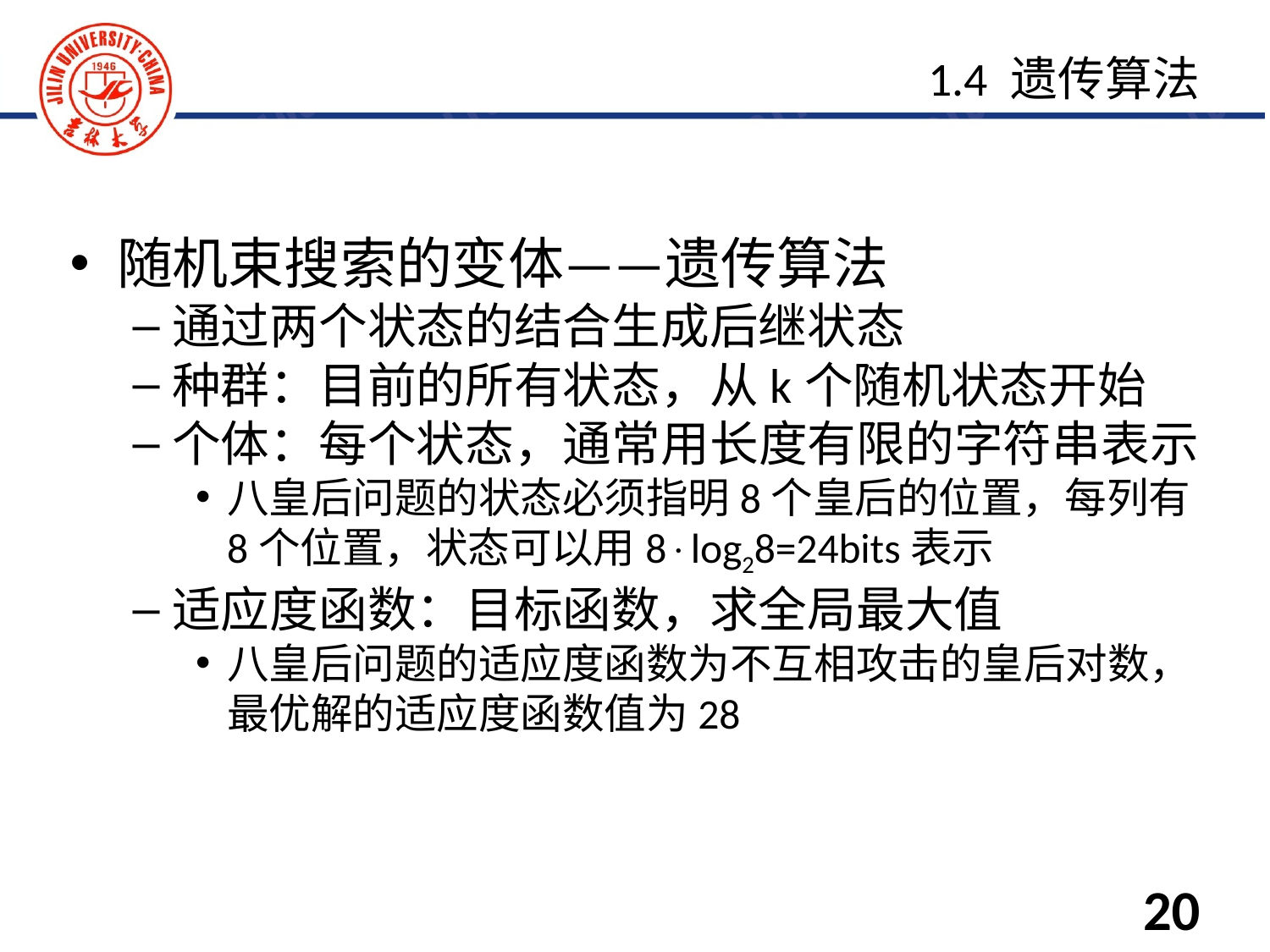

随机束搜索的变体——遗传算法
通过两个状态的结合生成后继状态
种群：目前的所有状态，从k个随机状态开始
个体：每个状态，通常用长度有限的字符串表示
八皇后问题的状态必须指明8个皇后的位置，每列有8个位置，状态可以用8⋅log28=24bits表示
适应度函数：目标函数，求全局最大值
八皇后问题的适应度函数为不互相攻击的皇后对数，最优解的适应度函数值为28
1.4 遗传算法
20